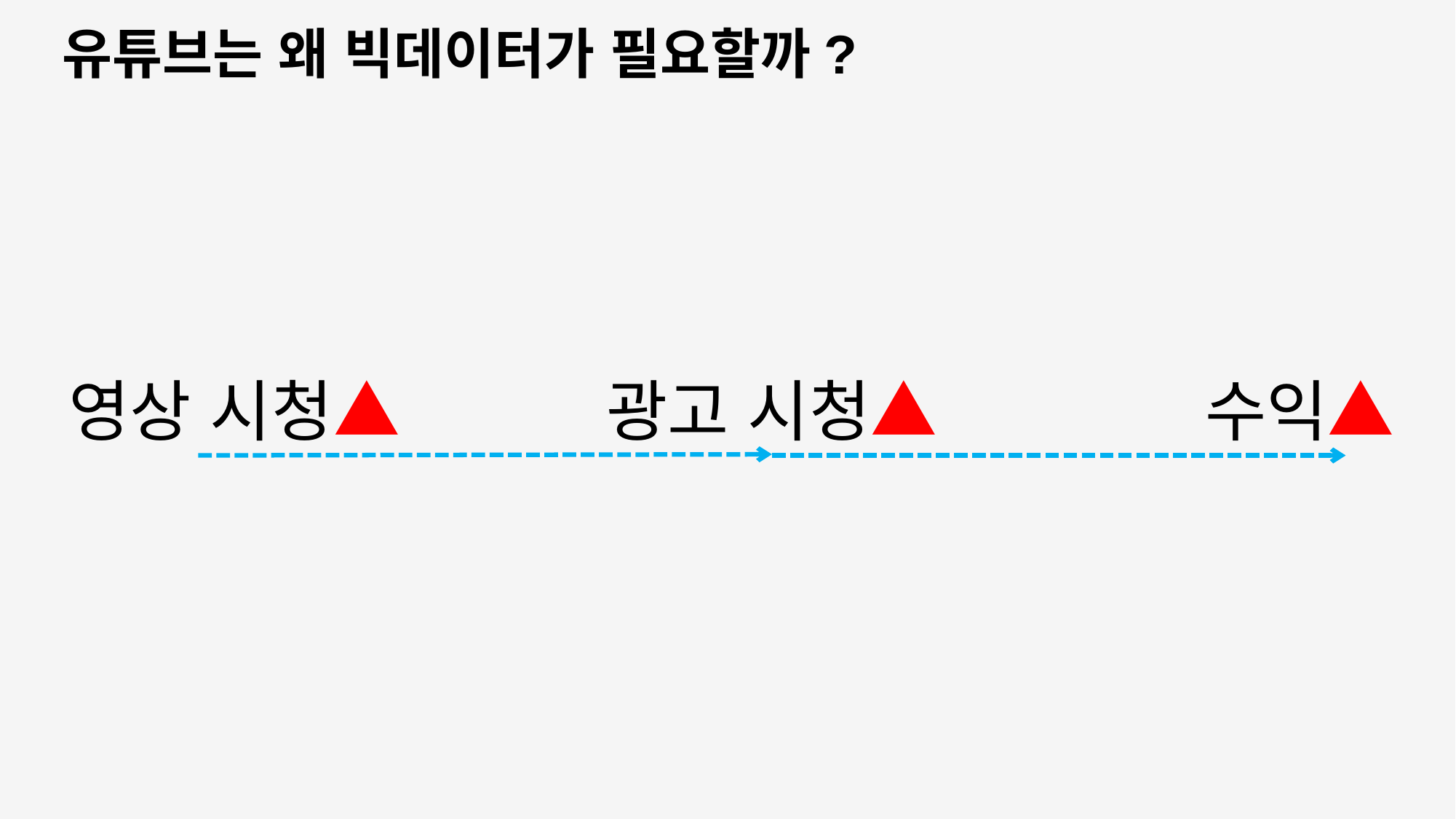

유튜브는 왜 빅데이터가 필요할까?
수익▲
광고 시청▲
영상 시청▲